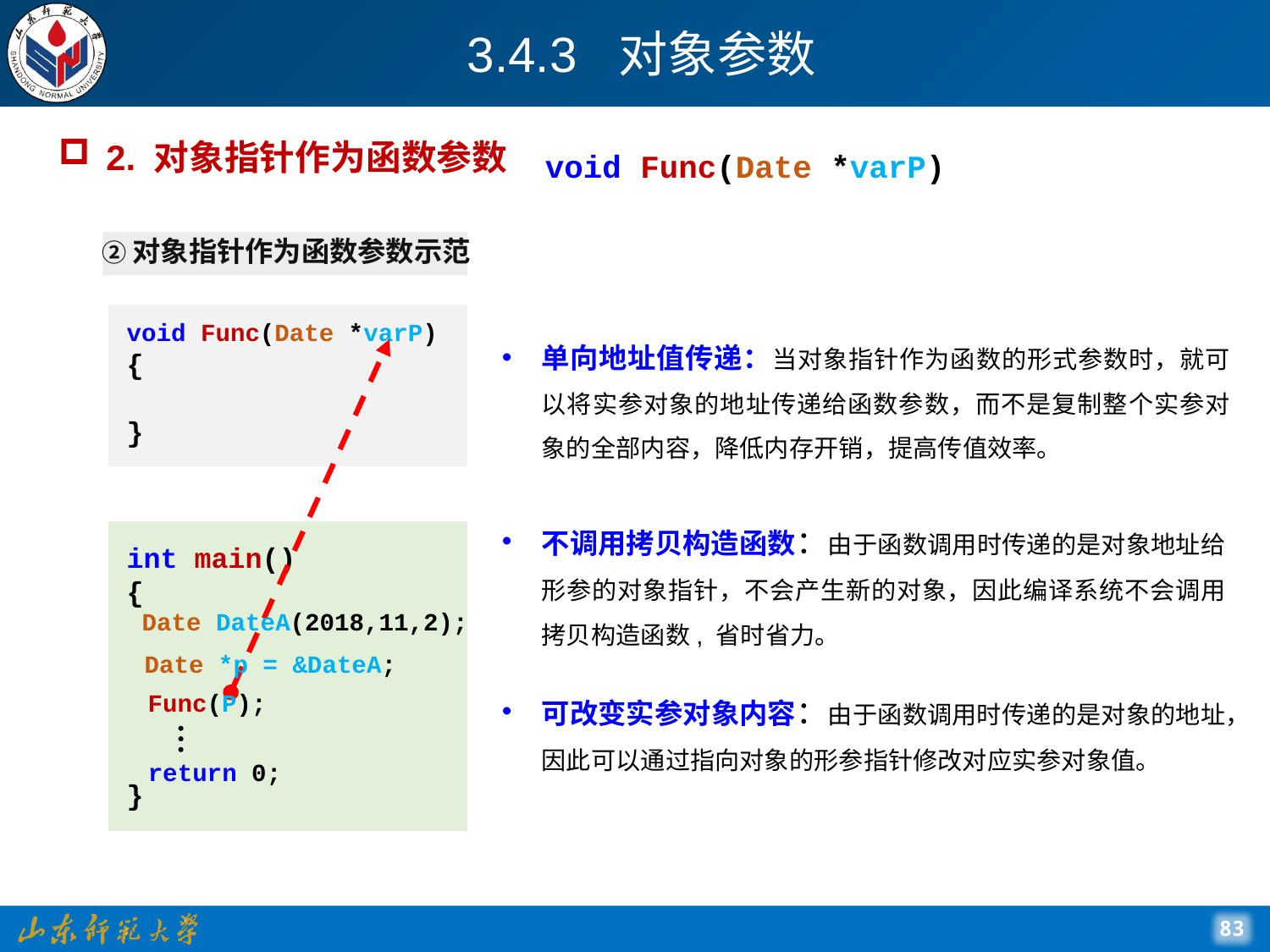

# 3.4.3 对象参数
2. 对象指针作为函数参数
void Func(Date *varP)
 ②对象指针作为函数参数示范

void Func(Date *varP)
{

}
单向地址值传递：当对象指针作为函数的形式参数时，就可以将实参对象的地址传递给函数参数，而不是复制整个实参对象的全部内容，降低内存开销，提高传值效率。
不调用拷贝构造函数：由于函数调用时传递的是对象地址给形参的对象指针，不会产生新的对象，因此编译系统不会调用拷贝构造函数, 省时省力。

int main()
{

}
Date DateA(2018,11,2);
Date *p = &DateA;
可改变实参对象内容：由于函数调用时传递的是对象的地址，因此可以通过指向对象的形参指针修改对应实参对象值。
Func(P);
…
return 0;